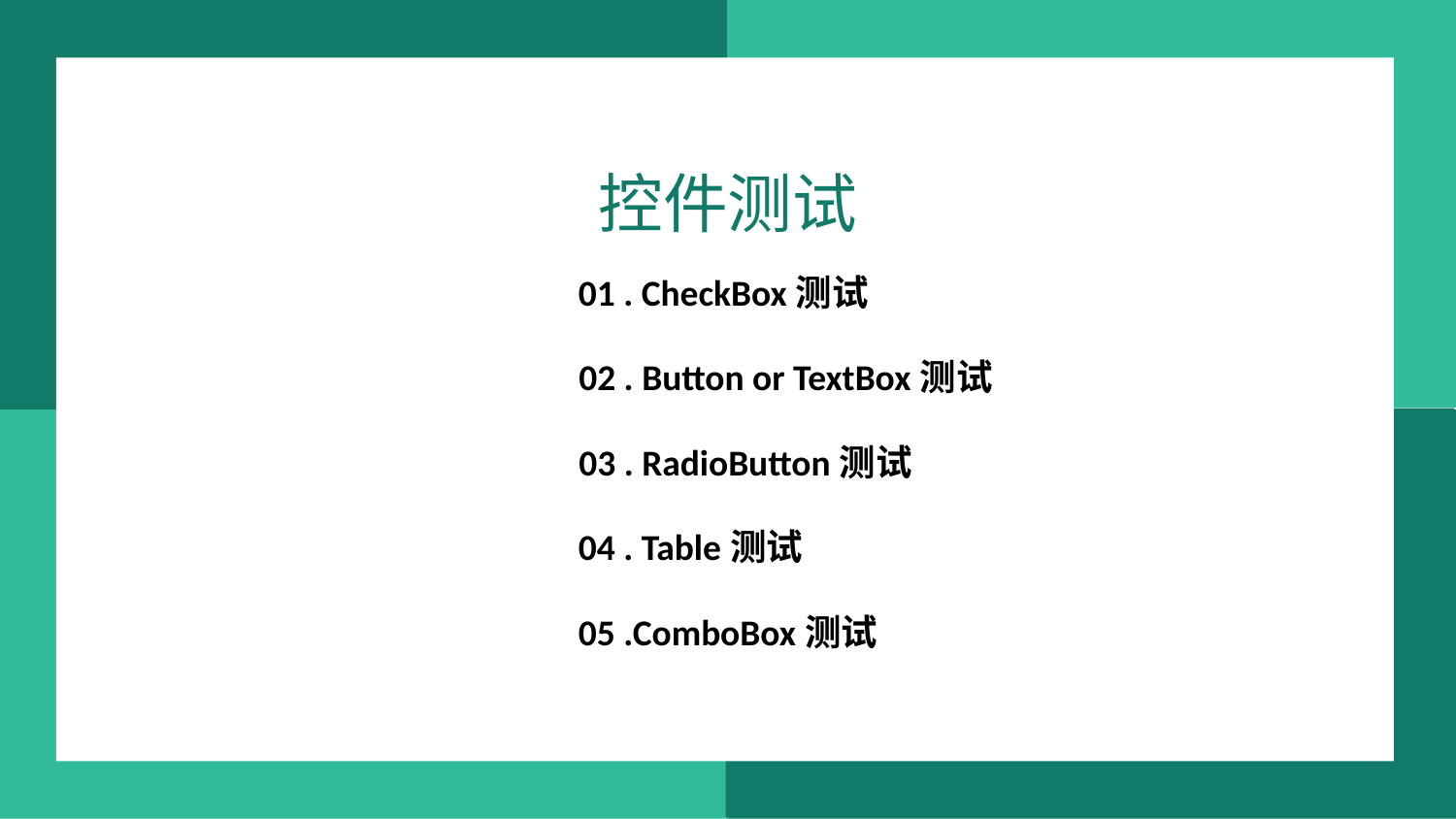

控件测试
01 . CheckBox测试
02 . Button or TextBox测试
03 . RadioButton测试
04 . Table测试
05 .ComboBox测试